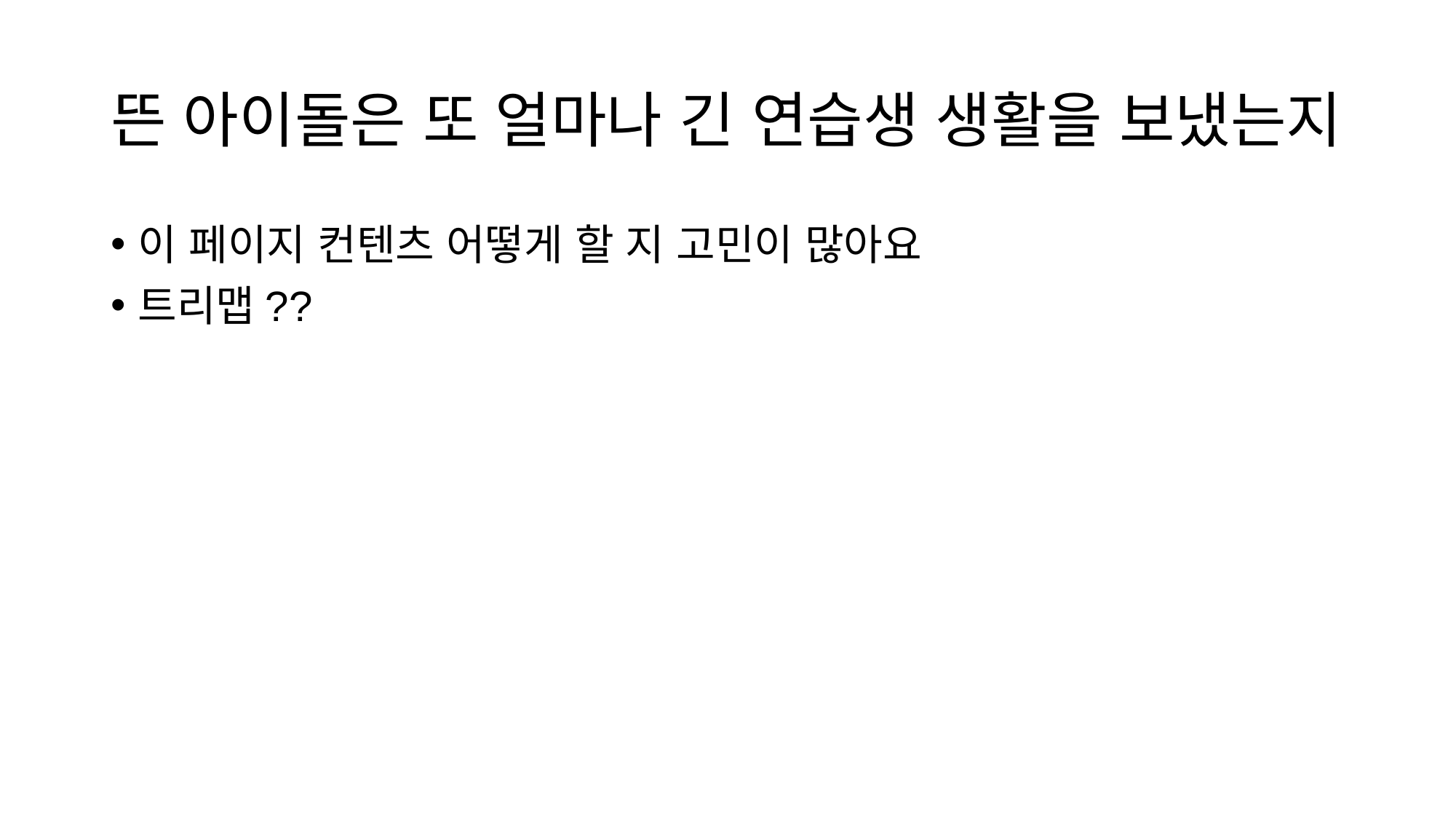

# 뜬 아이돌은 또 얼마나 긴 연습생 생활을 보냈는지
이 페이지 컨텐츠 어떻게 할 지 고민이 많아요
트리맵??